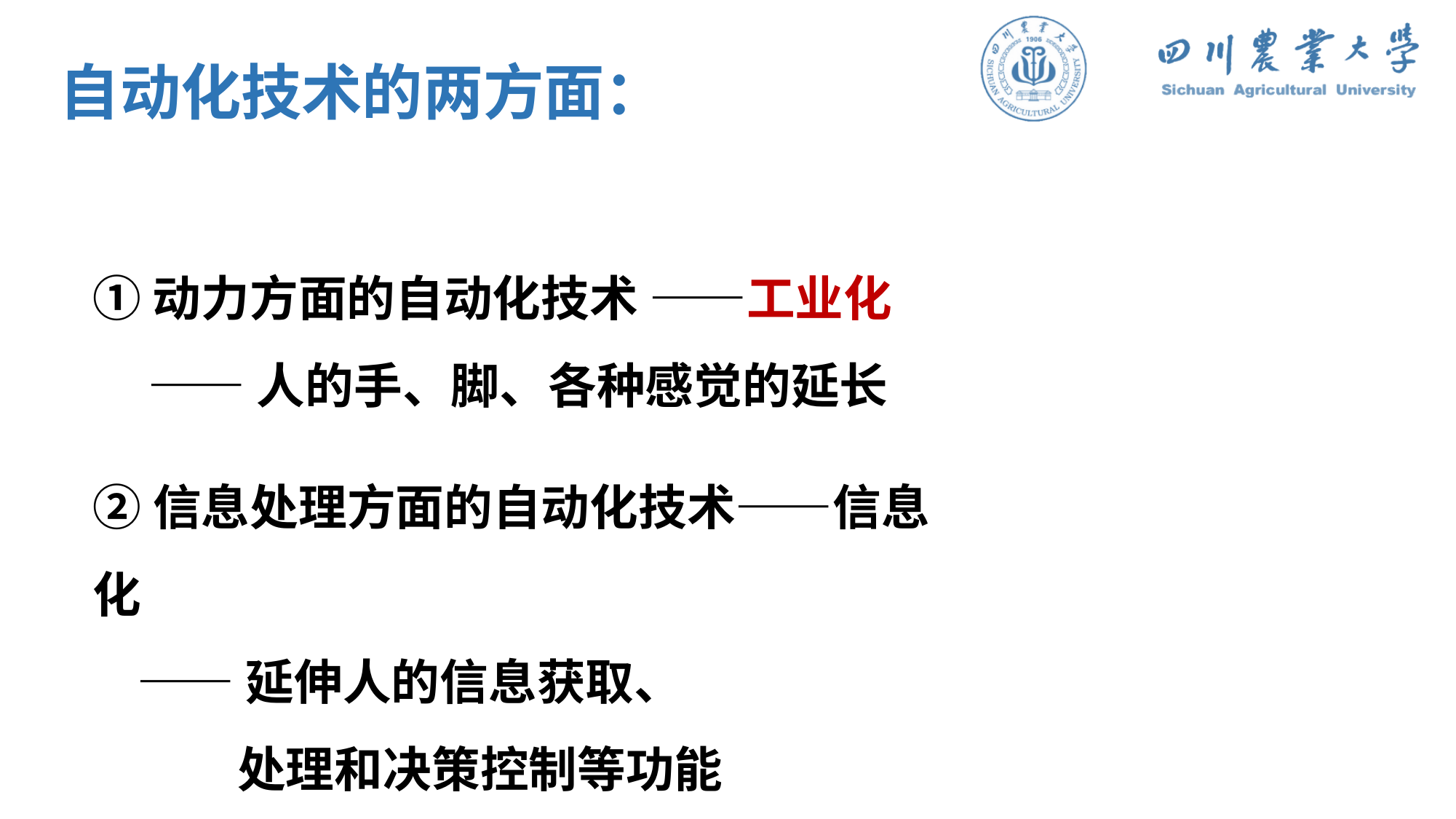

自动化技术的两方面：
①动力方面的自动化技术 ——工业化
     ——人的手、脚、各种感觉的延长
②信息处理方面的自动化技术——信息化
    ——延伸人的信息获取、
            处理和决策控制等功能